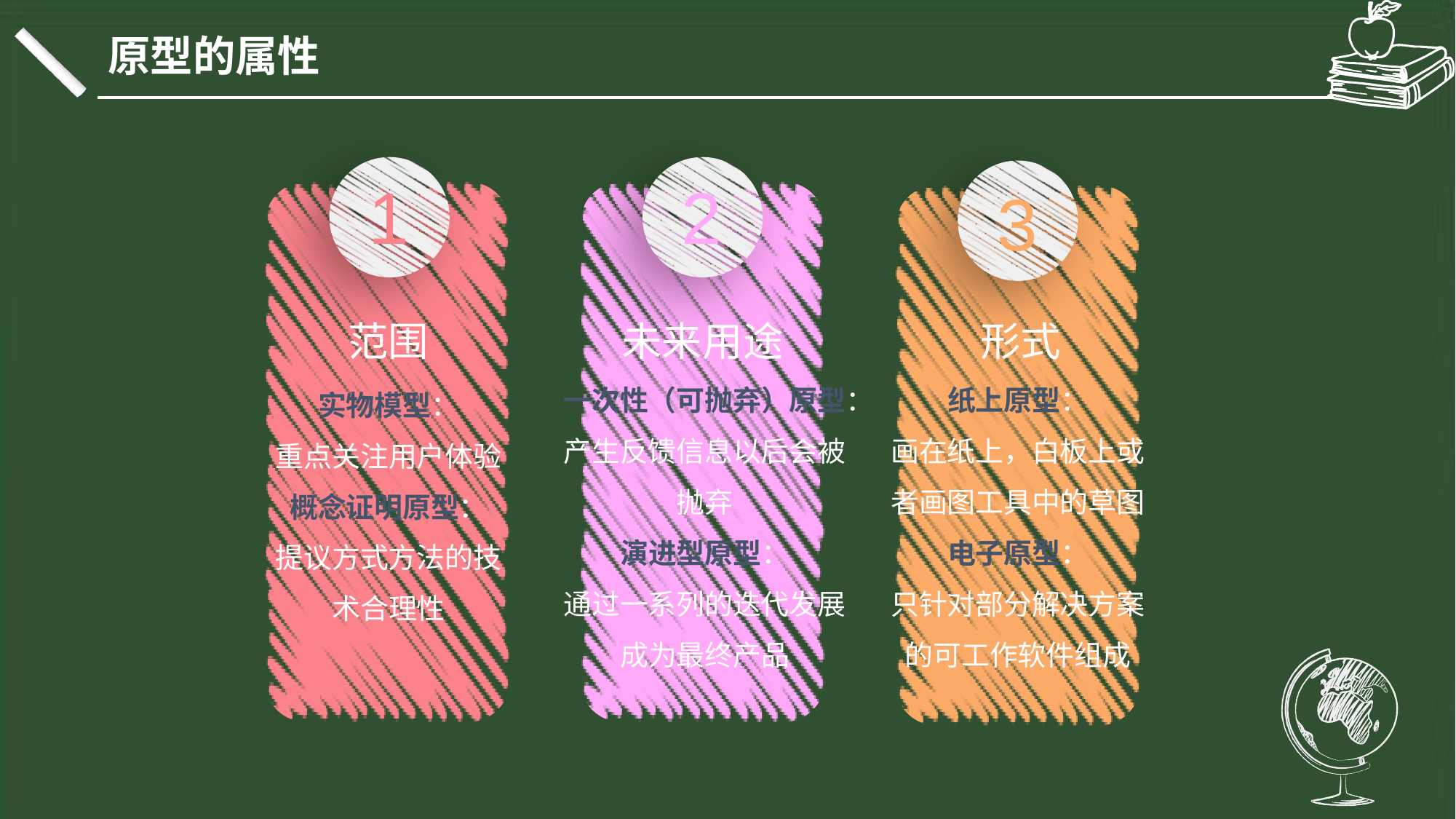

原型的属性

1

2

3

范围
未来用途
形式
一次性（可抛弃）原型：
产生反馈信息以后会被抛弃
演进型原型：
通过一系列的迭代发展成为最终产品
纸上原型：
画在纸上，白板上或者画图工具中的草图
电子原型：
只针对部分解决方案的可工作软件组成
实物模型：
重点关注用户体验
概念证明原型：
提议方式方法的技术合理性